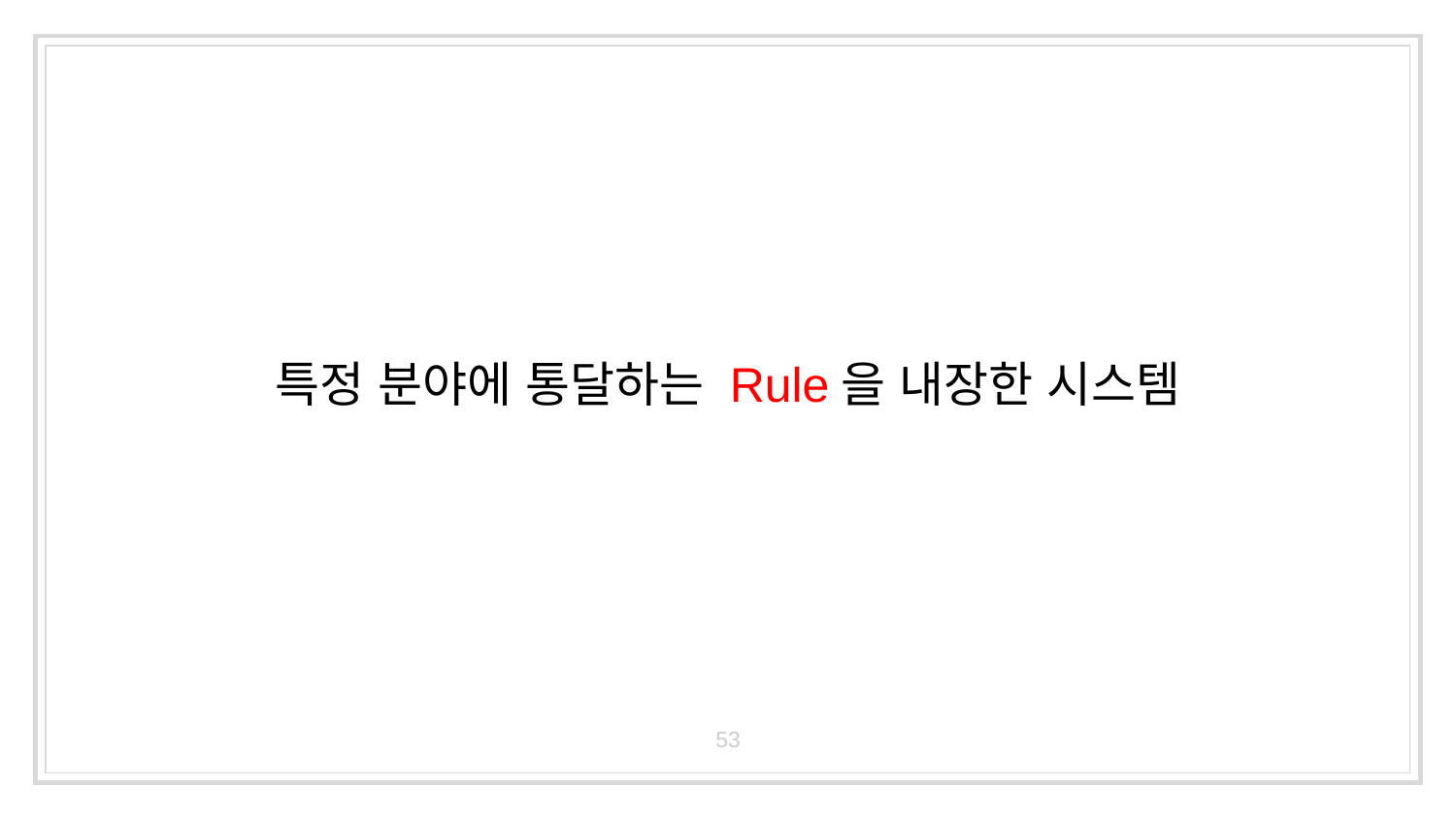

# 특정 분야에 통달하는 Rule을 내장한 시스템
53